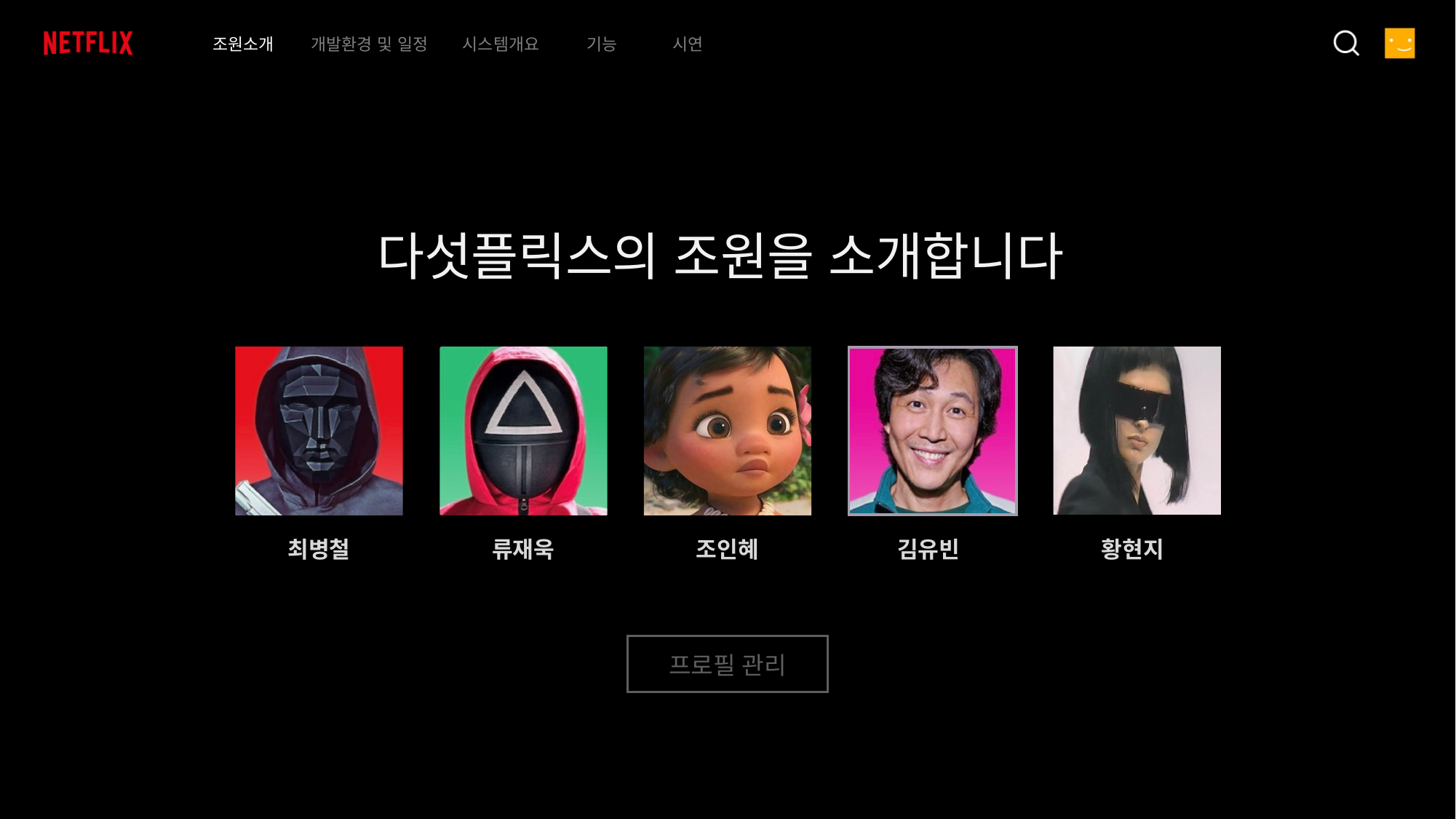

조원소개
개발환경 및 일정
시스템개요
기능
시연
다섯플릭스의 조원을 소개합니다

황현지
최병철
류재욱
조인혜
김유빈

프로필 관리